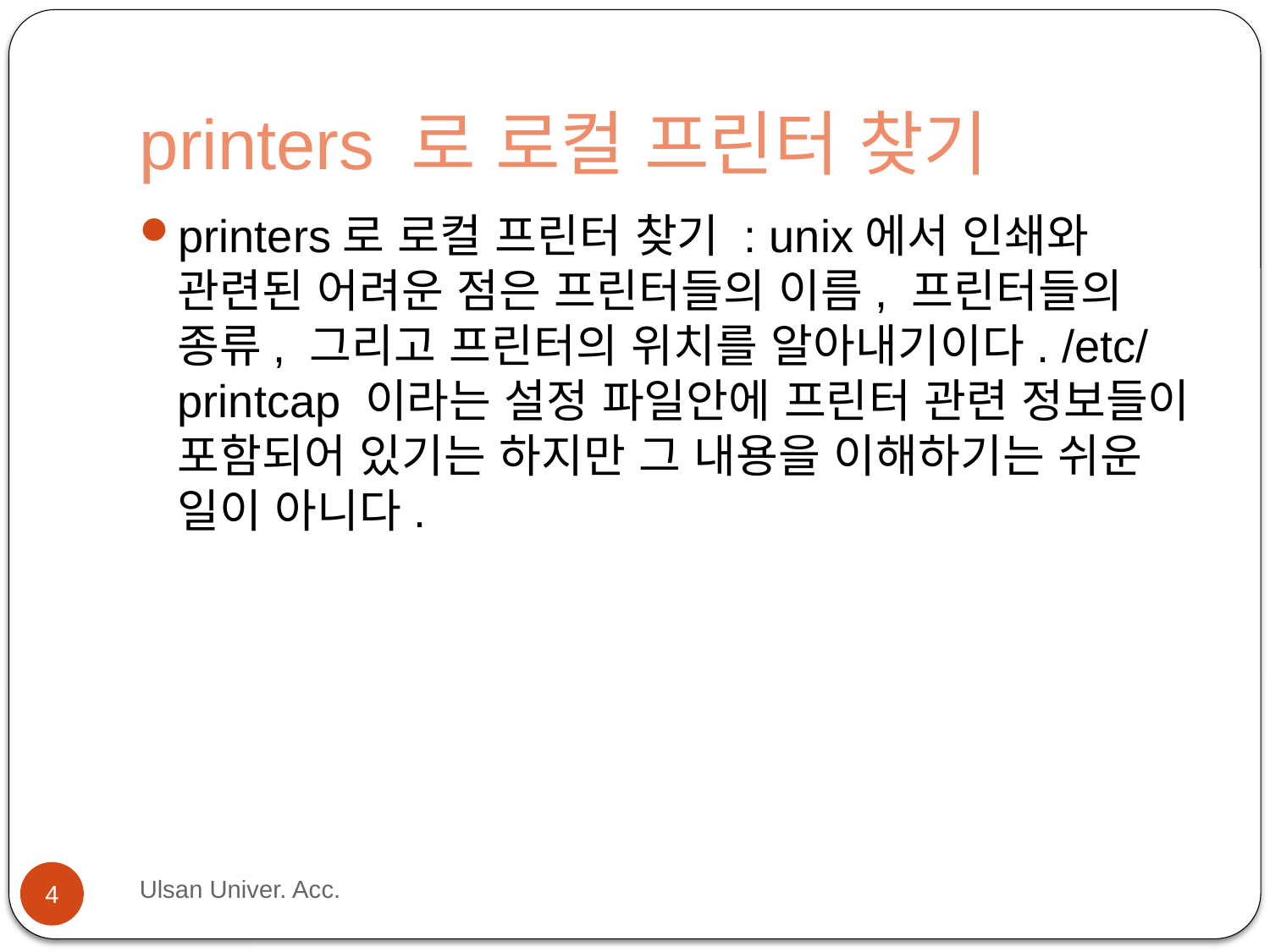

# printers 로 로컬 프린터 찾기
printers로 로컬 프린터 찾기 : unix에서 인쇄와 관련된 어려운 점은 프린터들의 이름, 프린터들의 종류, 그리고 프린터의 위치를 알아내기이다. /etc/printcap 이라는 설정 파일안에 프린터 관련 정보들이 포함되어 있기는 하지만 그 내용을 이해하기는 쉬운 일이 아니다.
Ulsan Univer. Acc.
4